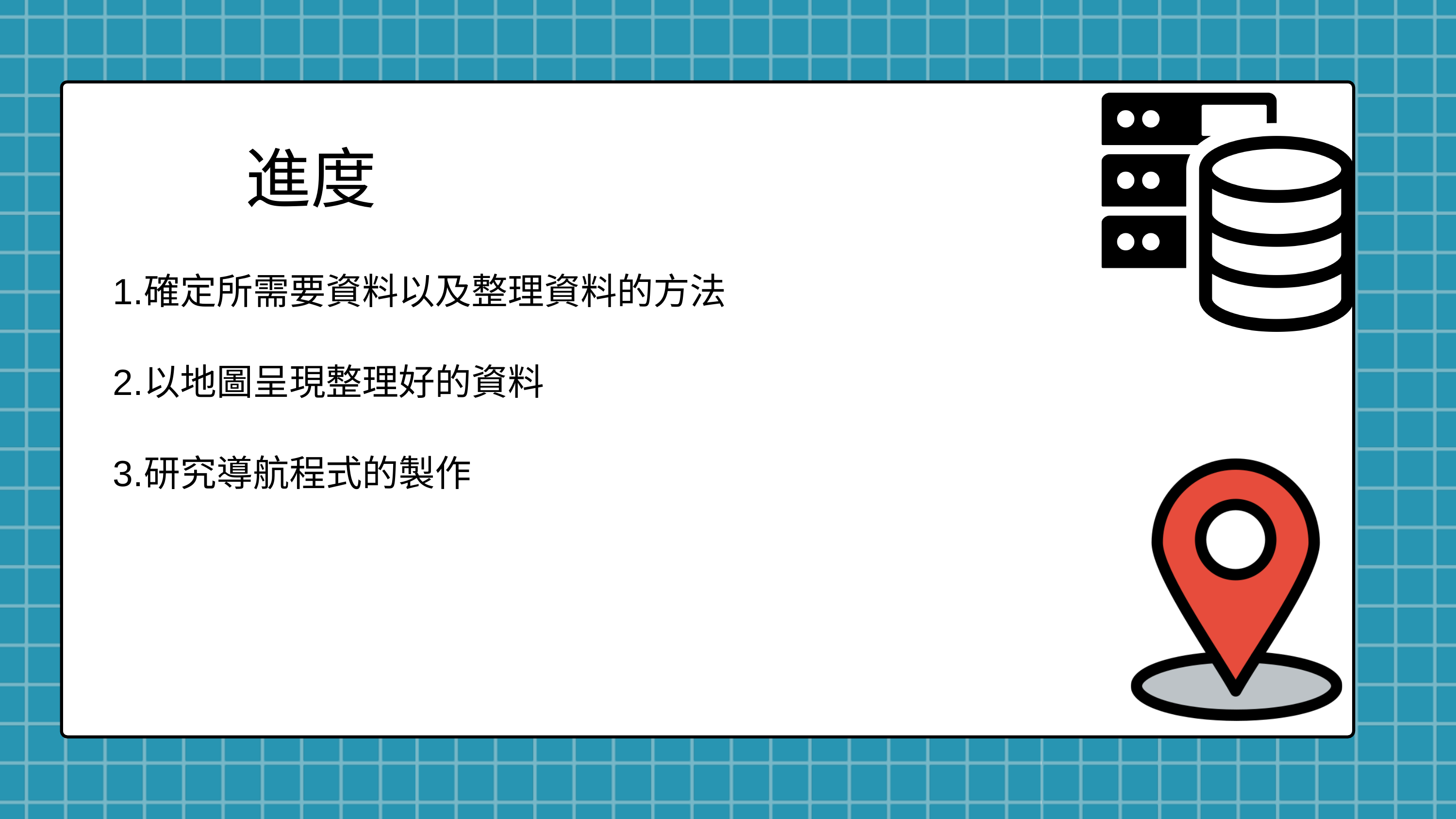

進度
確定所需要資料以及整理資料的方法
以地圖呈現整理好的資料
研究導航程式的製作